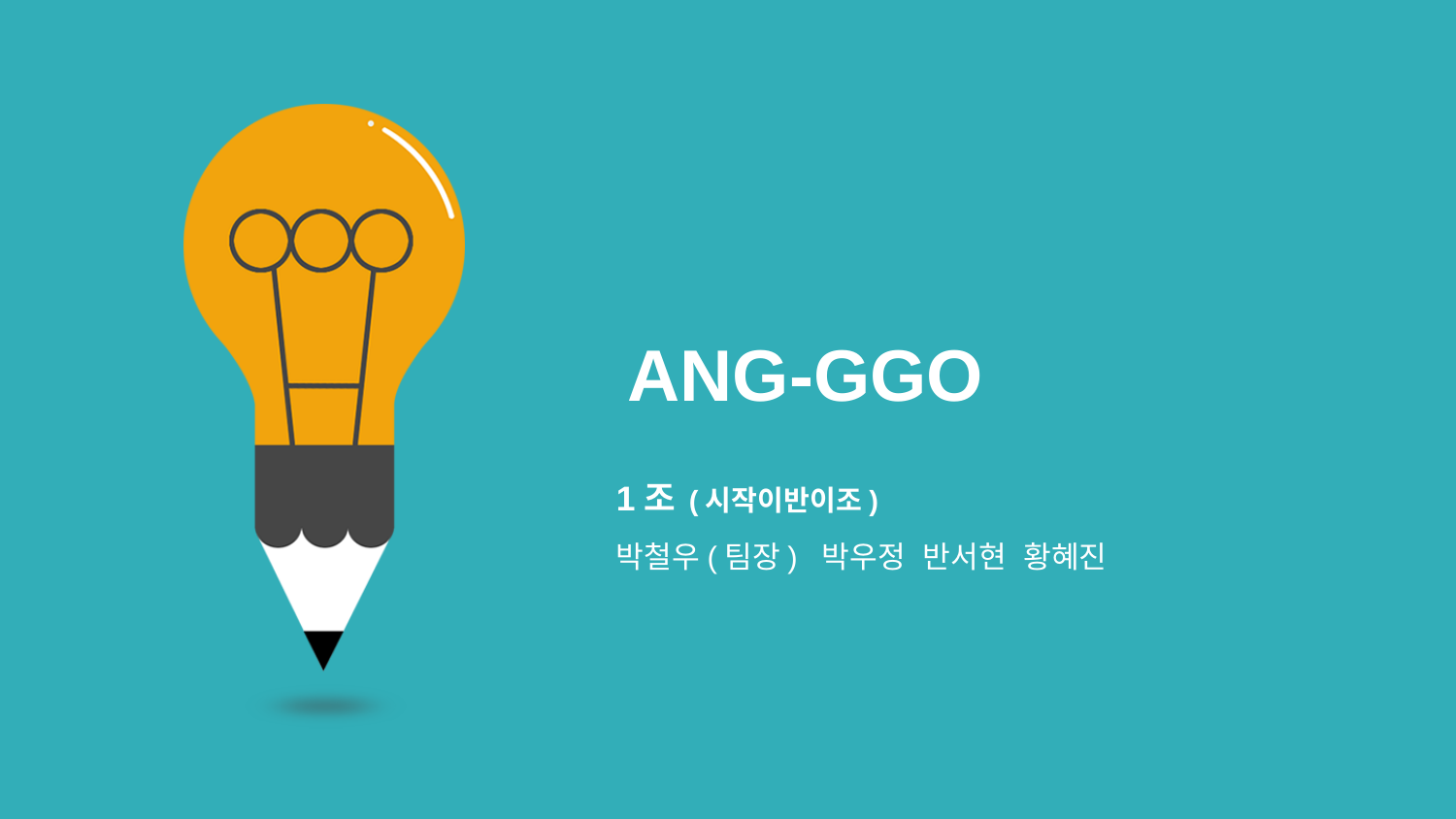

ANG-GGO
1조 (시작이반이조)

박철우(팀장)  박우정  반서현  황혜진